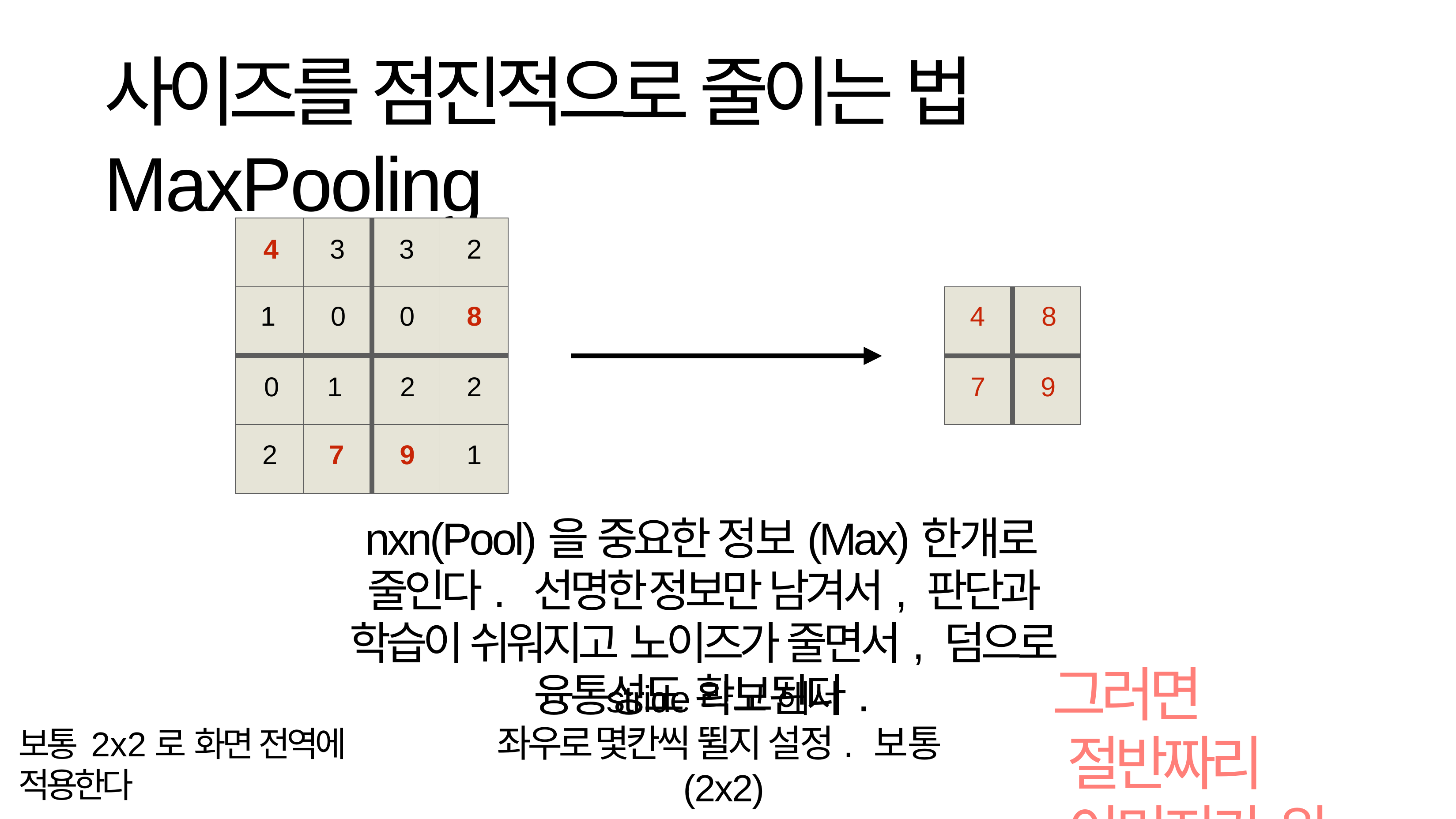

# 사이즈를 점진적으로 줄이는 법 MaxPooling
| 4 | 3 | 3 | 2 |
| --- | --- | --- | --- |
| 1 | 0 | 0 | 8 |
| 0 | 1 | 2 | 2 |
| 2 | 7 | 9 | 1 |
| 4 | 8 |
| --- | --- |
| 7 | 9 |

nxn(Pool)을 중요한 정보(Max)한개로 줄인다.  선명한 정보만 남겨서, 판단과 학습이 쉬워지고  노이즈가 줄면서, 덤으로 융통성도 확보된다.
그러면 절반짜리  이미지가 완성!
stride라고 해서
좌우로 몇칸씩 뛸지 설정. 보통(2x2)
보통 2x2로 화면 전역에 적용한다